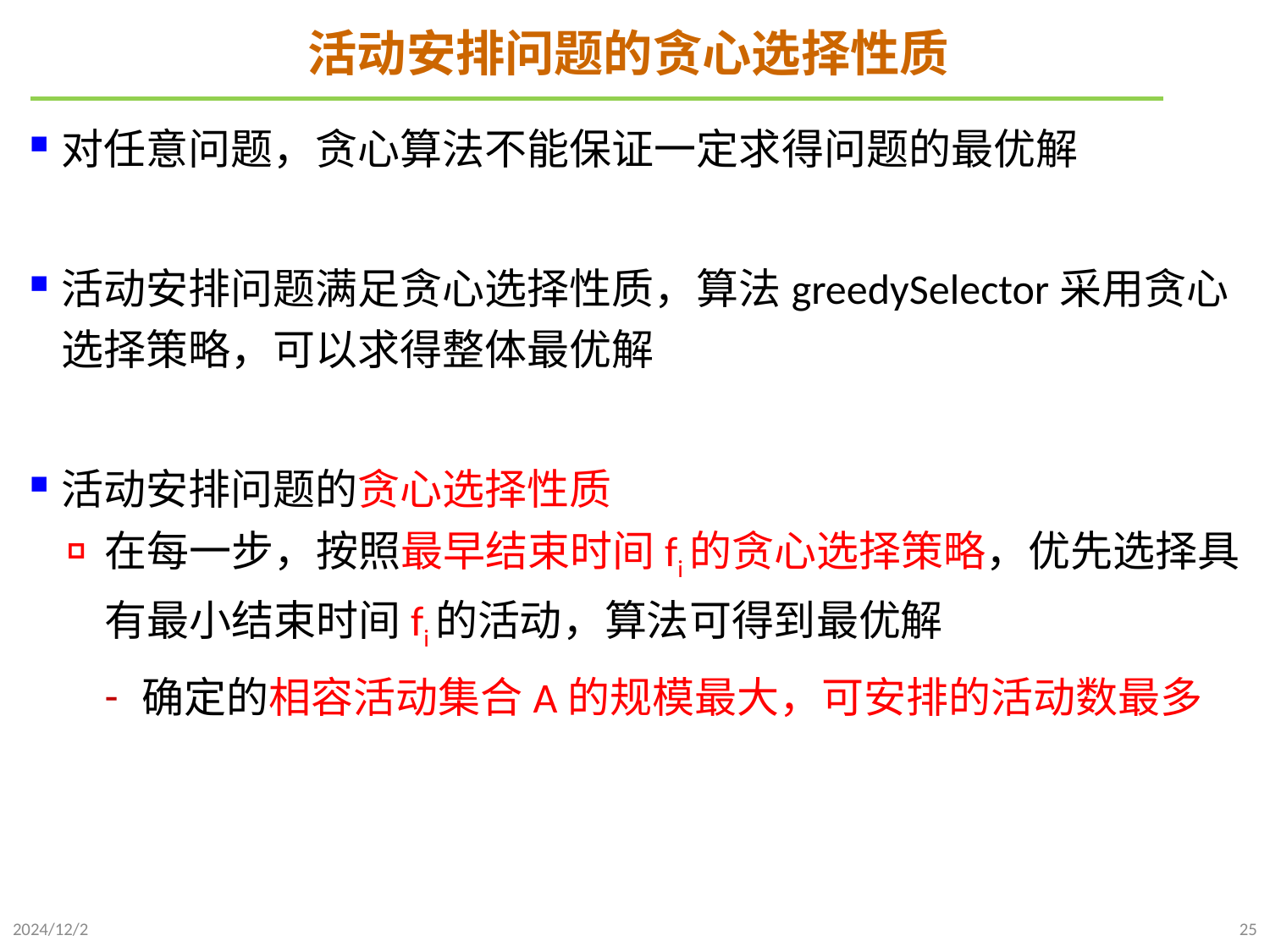

# 活动安排问题的贪心选择性质
对任意问题，贪心算法不能保证一定求得问题的最优解

活动安排问题满足贪心选择性质，算法greedySelector采用贪心选择策略，可以求得整体最优解

活动安排问题的贪心选择性质
在每一步，按照最早结束时间fi的贪心选择策略，优先选择具有最小结束时间fi的活动，算法可得到最优解
确定的相容活动集合A的规模最大，可安排的活动数最多
2024/12/2
25